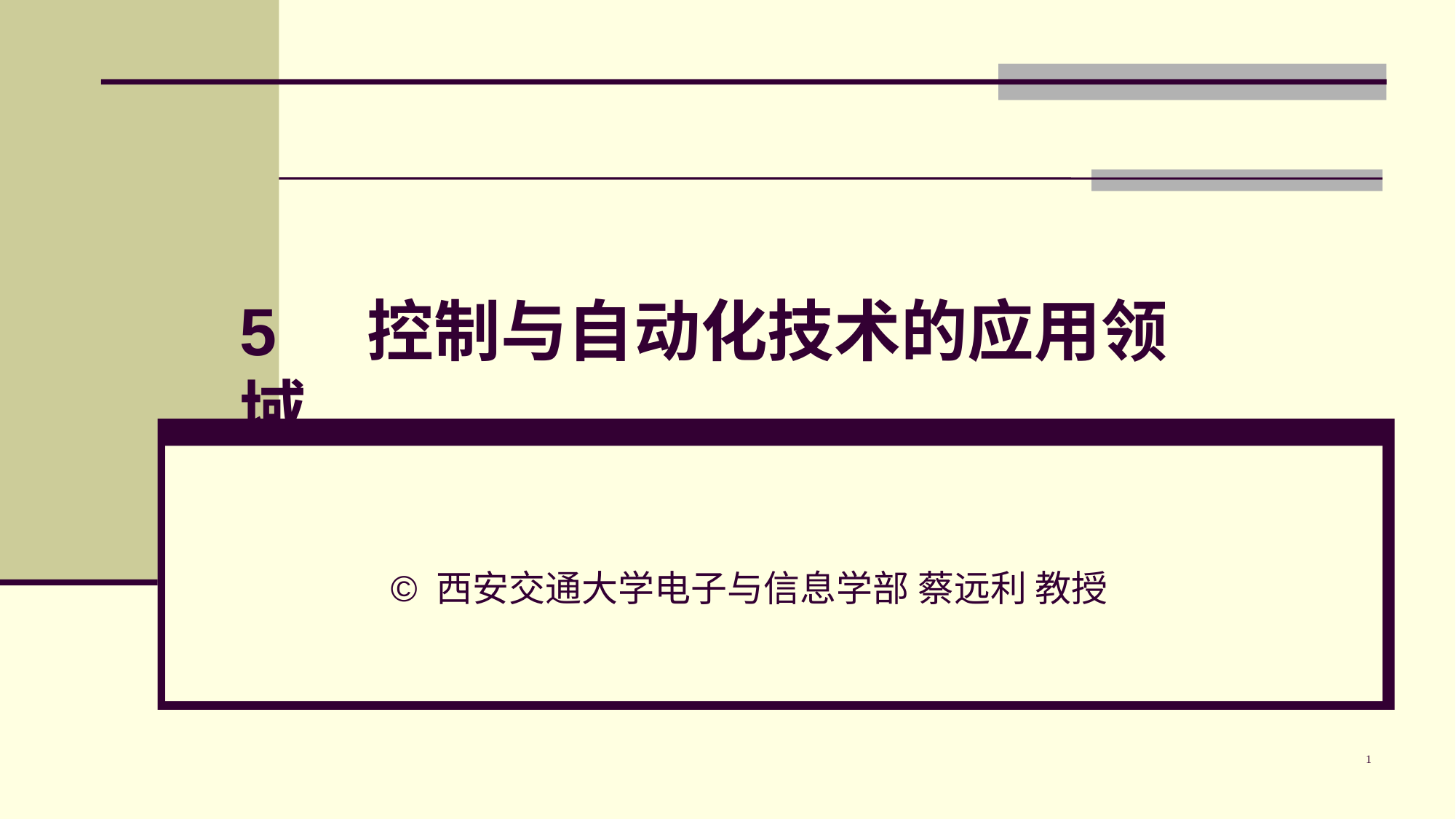

# 5    控制与自动化技术的应用领域
© 西安交通大学电子与信息学部 蔡远利 教授
1